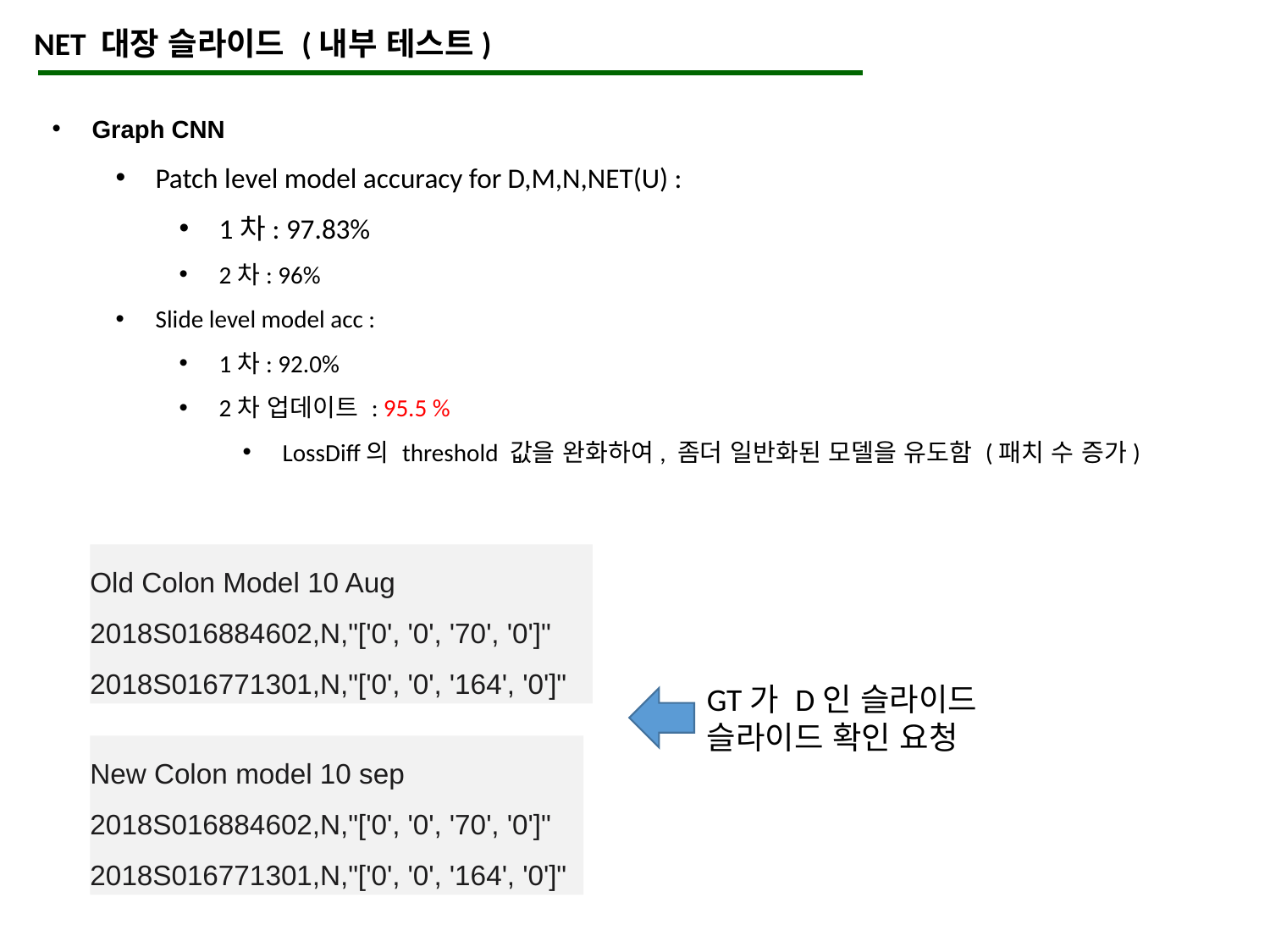

NET 대장 슬라이드 (내부 테스트)
Graph CNN
Patch level model accuracy for D,M,N,NET(U) :
1차: 97.83%
2차: 96%
Slide level model acc :
1차: 92.0%
2차 업데이트 : 95.5 %
LossDiff의 threshold 값을 완화하여, 좀더 일반화된 모델을 유도함 (패치 수 증가)

Old Colon Model 10 Aug
2018S016884602,N,"['0', '0', '70', '0']"
2018S016771301,N,"['0', '0', '164', '0']"
GT가 D인 슬라이드
슬라이드 확인 요청

New Colon model 10 sep
2018S016884602,N,"['0', '0', '70', '0']"
2018S016771301,N,"['0', '0', '164', '0']"